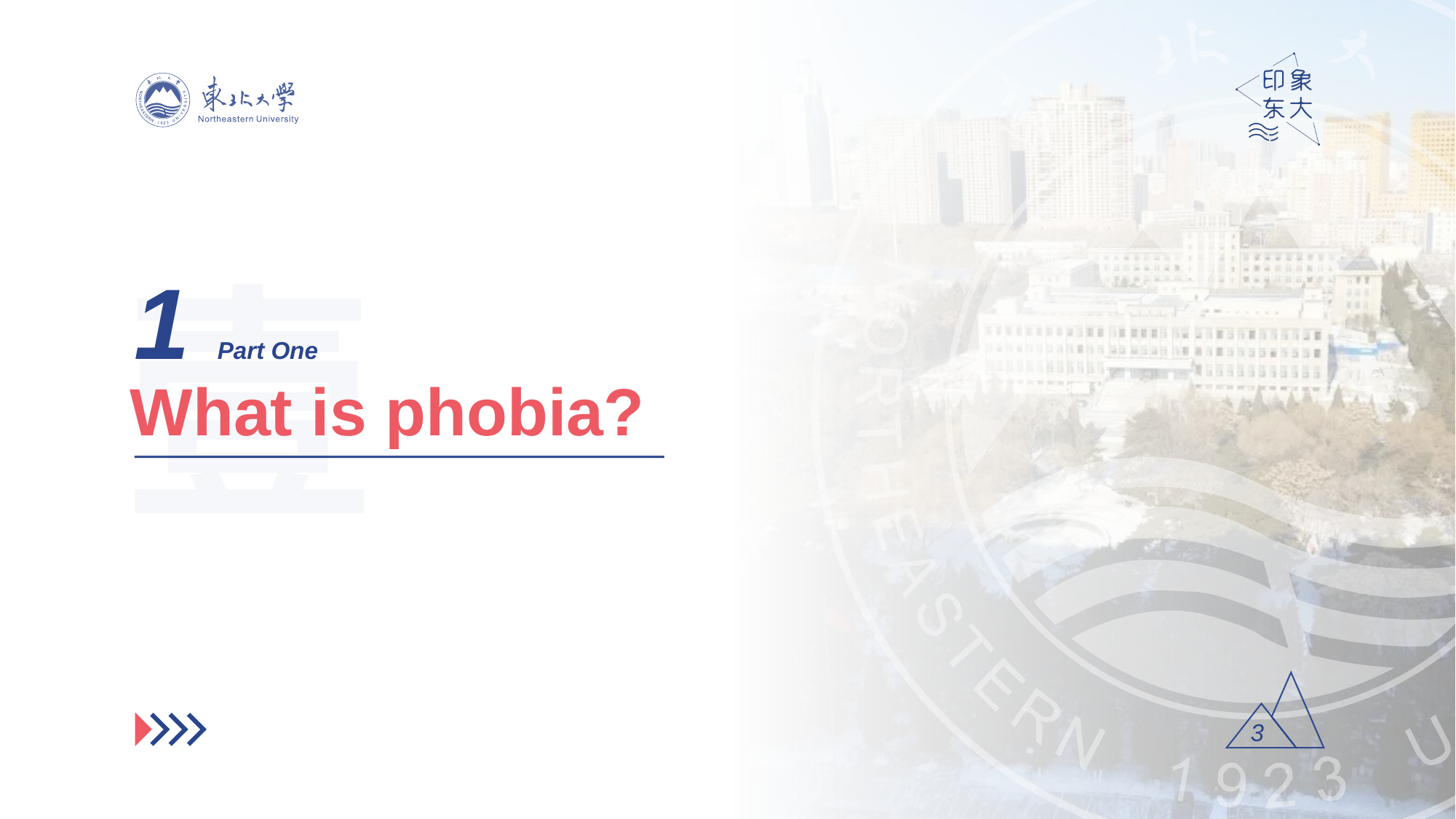

壹
1 Part One
What is phobia?
3